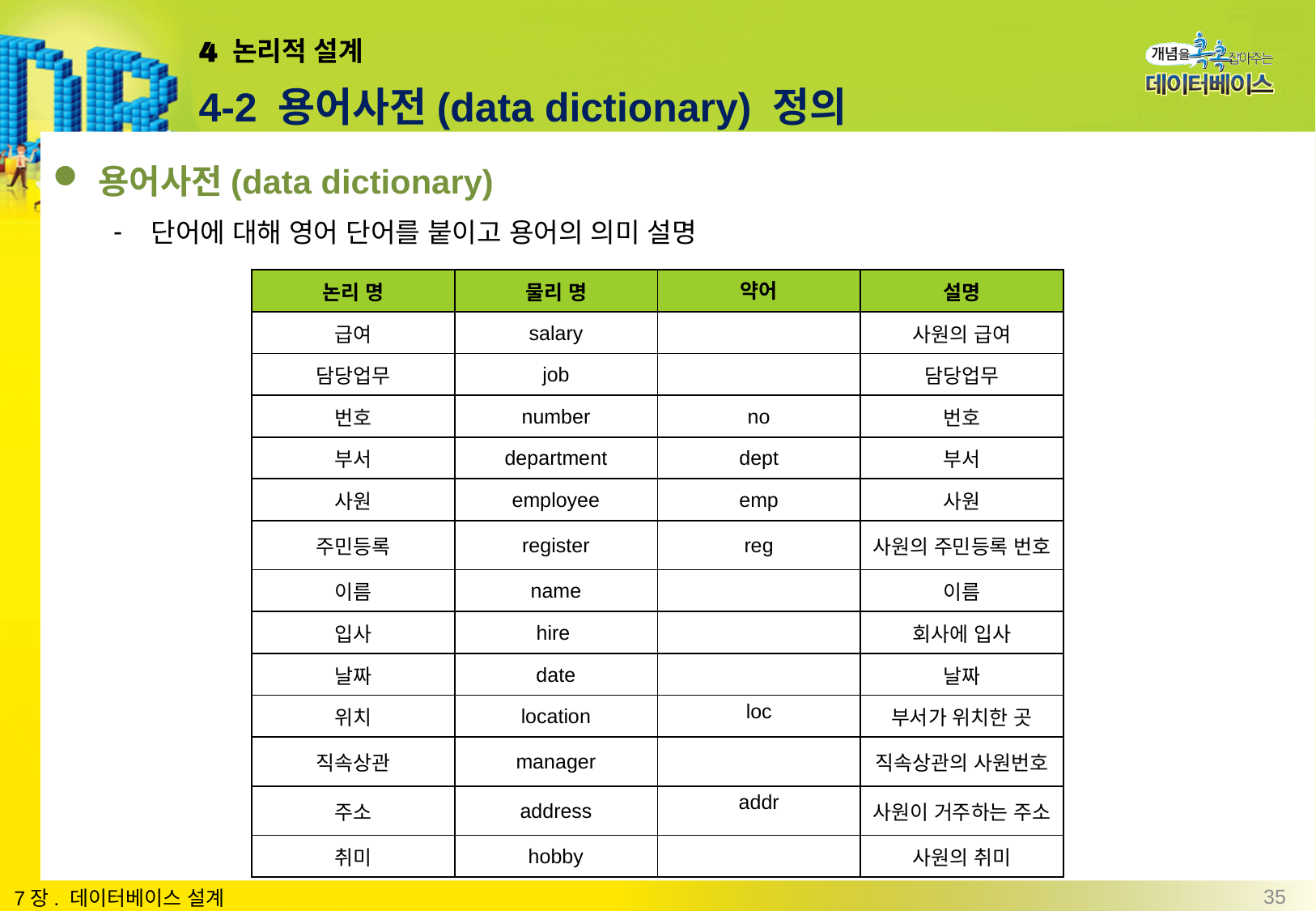

# 4 논리적 설계
4-2 용어사전(data dictionary) 정의
용어사전(data dictionary)
단어에 대해 영어 단어를 붙이고 용어의 의미 설명
| 논리 명 | 물리 명 | 약어 | 설명 |
| --- | --- | --- | --- |
| 급여 | salary |  | 사원의 급여 |
| 담당업무 | job |  | 담당업무 |
| 번호 | number | no | 번호 |
| 부서 | department | dept | 부서 |
| 사원 | employee | emp | 사원 |
| 주민등록 | register | reg | 사원의 주민등록 번호 |
| 이름 | name |  | 이름 |
| 입사 | hire |  | 회사에 입사 |
| 날짜 | date |  | 날짜 |
| 위치 | location | loc | 부서가 위치한 곳 |
| 직속상관 | manager |  | 직속상관의 사원번호 |
| 주소 | address | addr | 사원이 거주하는 주소 |
| 취미 | hobby |  | 사원의 취미 |
35